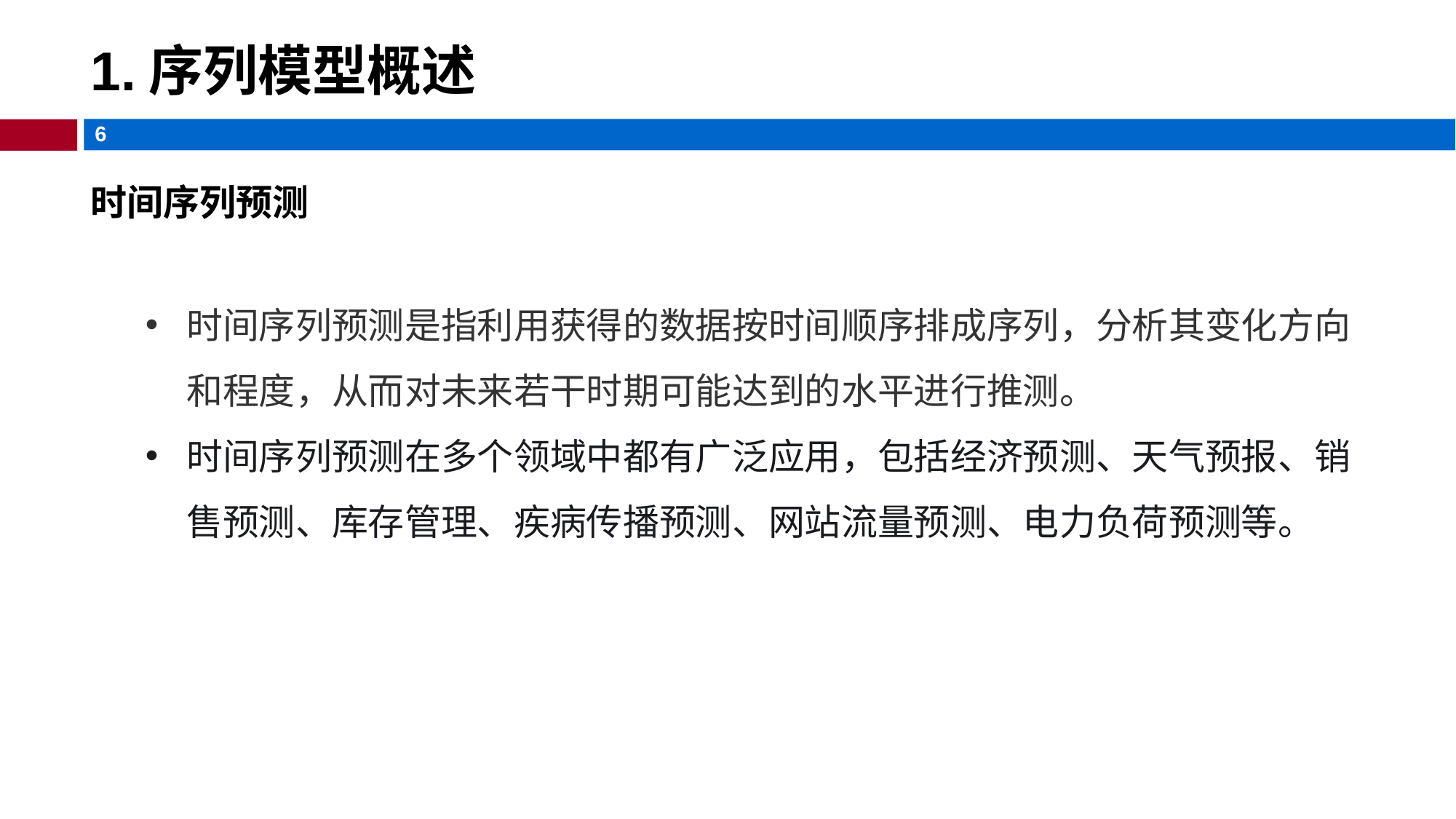

# 1.序列模型概述
时间序列预测
时间序列预测是指利用获得的数据按时间顺序排成序列，分析其变化方向和程度，从而对未来若干时期可能达到的水平进行推测。
时间序列预测在多个领域中都有广泛应用，包括经济预测、天气预报、销售预测、库存管理、疾病传播预测、网站流量预测、电力负荷预测等。